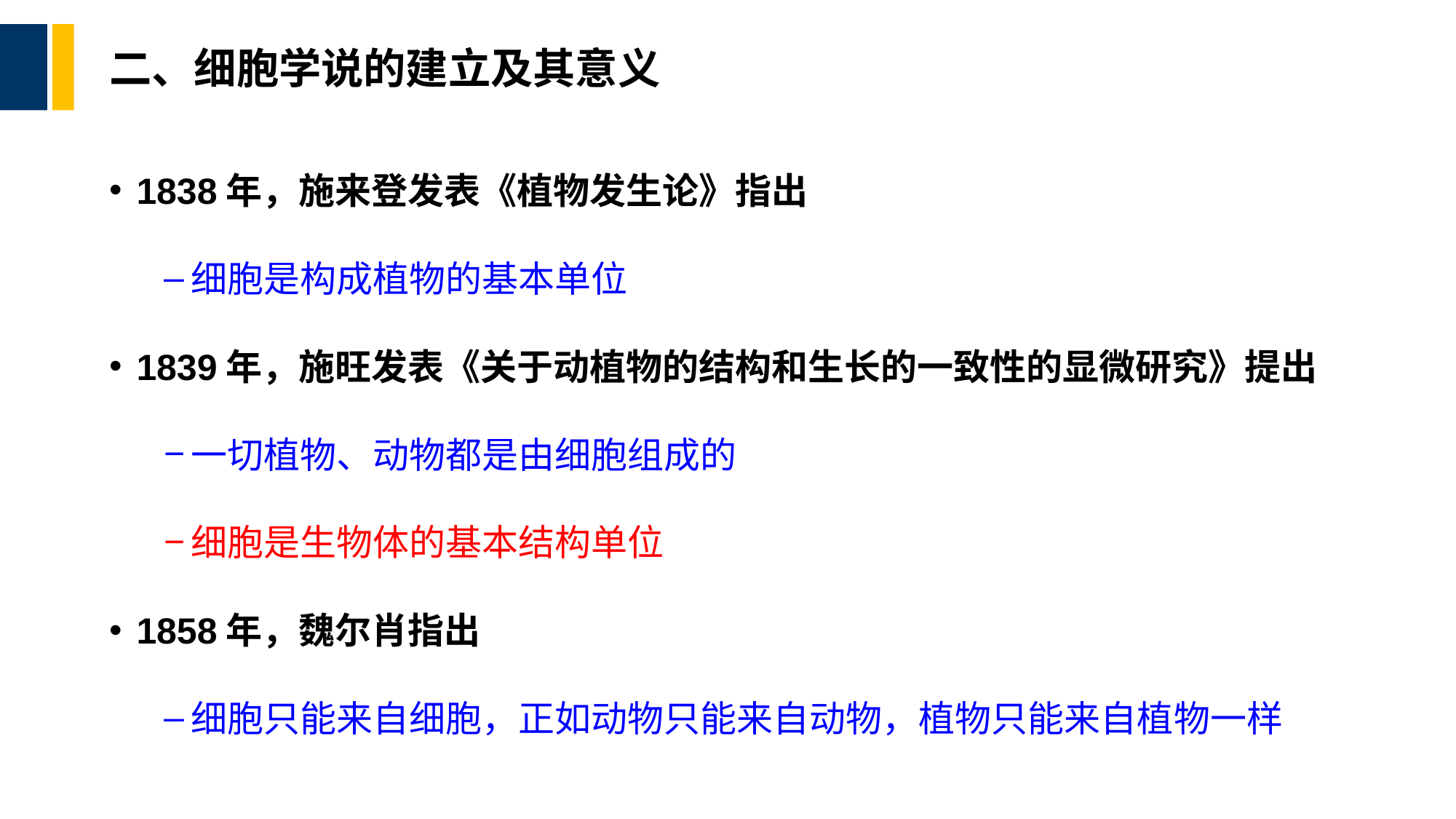

# 二、细胞学说的建立及其意义
1838年，施来登发表《植物发生论》指出
细胞是构成植物的基本单位
1839年，施旺发表《关于动植物的结构和生长的一致性的显微研究》提出
一切植物、动物都是由细胞组成的
细胞是生物体的基本结构单位
1858年，魏尔肖指出
细胞只能来自细胞，正如动物只能来自动物，植物只能来自植物一样